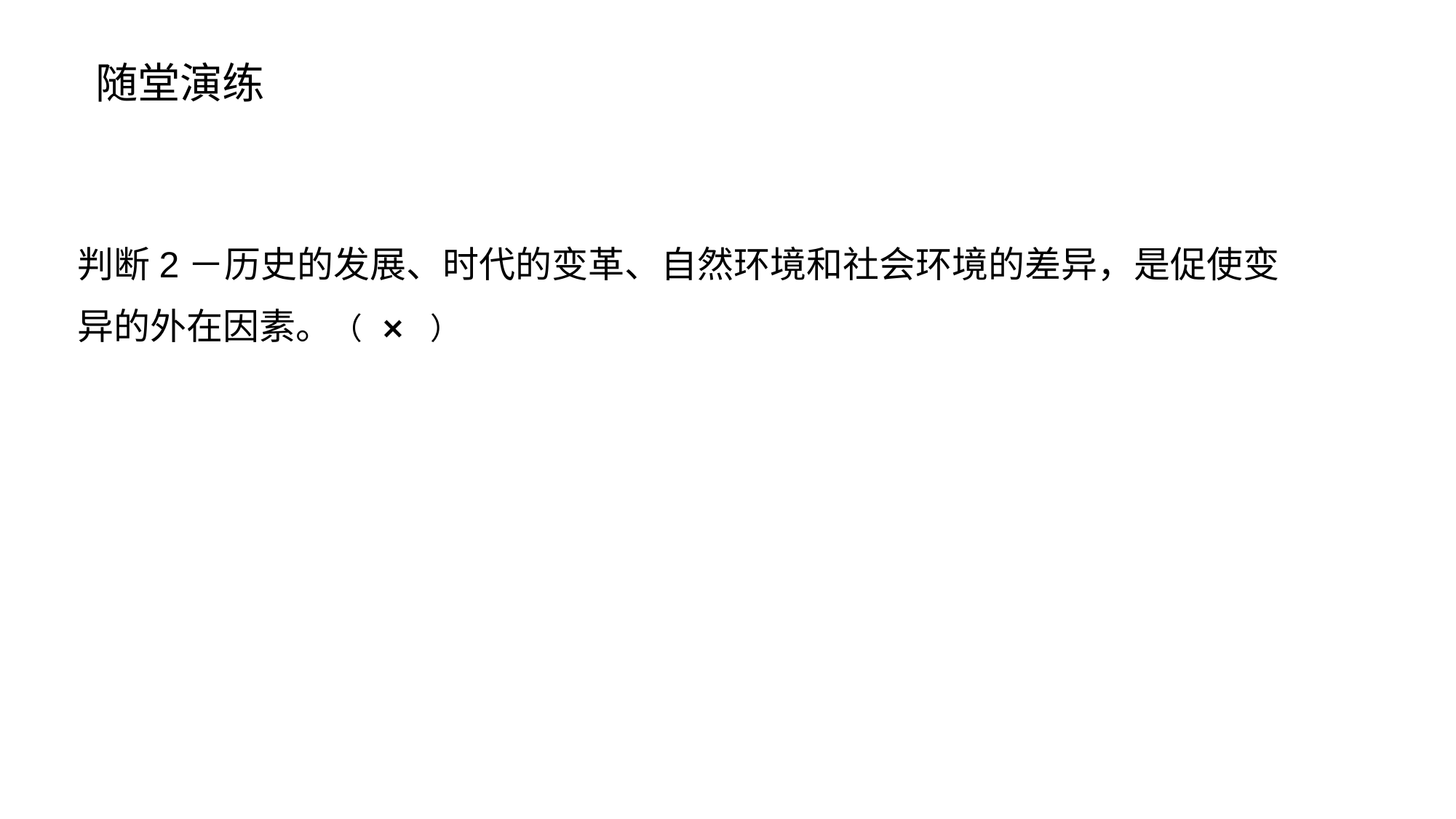

随堂演练
判断2－历史的发展、时代的变革、自然环境和社会环境的差异，是促使变异的外在因素。（   ❌    ）